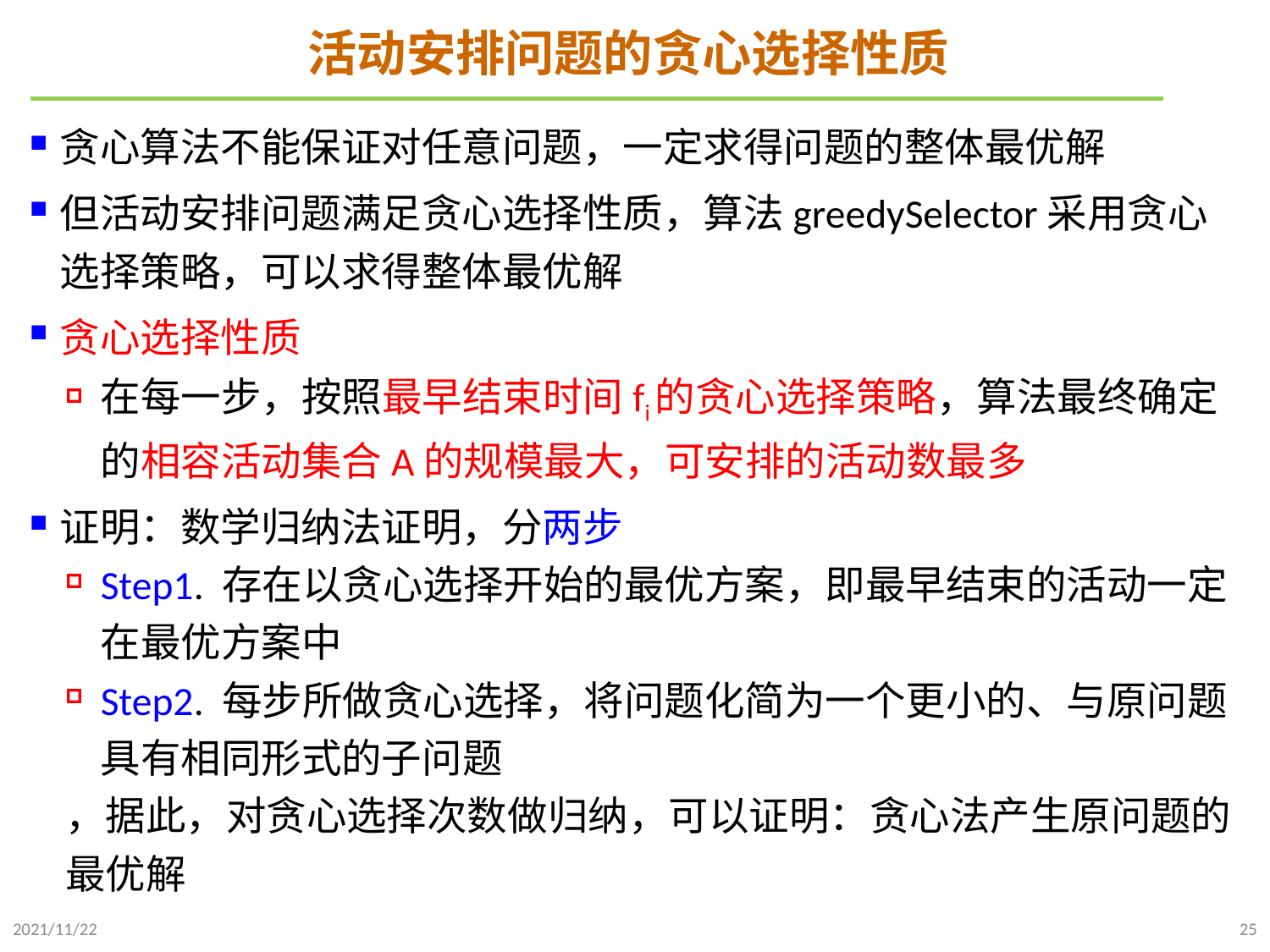

# 活动安排问题的贪心选择性质
贪心算法不能保证对任意问题，一定求得问题的整体最优解
但活动安排问题满足贪心选择性质，算法greedySelector采用贪心选择策略，可以求得整体最优解
贪心选择性质
在每一步，按照最早结束时间fi的贪心选择策略，算法最终确定的相容活动集合A的规模最大，可安排的活动数最多
证明：数学归纳法证明，分两步
Step1. 存在以贪心选择开始的最优方案，即最早结束的活动一定在最优方案中
Step2. 每步所做贪心选择，将问题化简为一个更小的、与原问题具有相同形式的子问题
，据此，对贪心选择次数做归纳，可以证明：贪心法产生原问题的最优解

2021/11/22
25